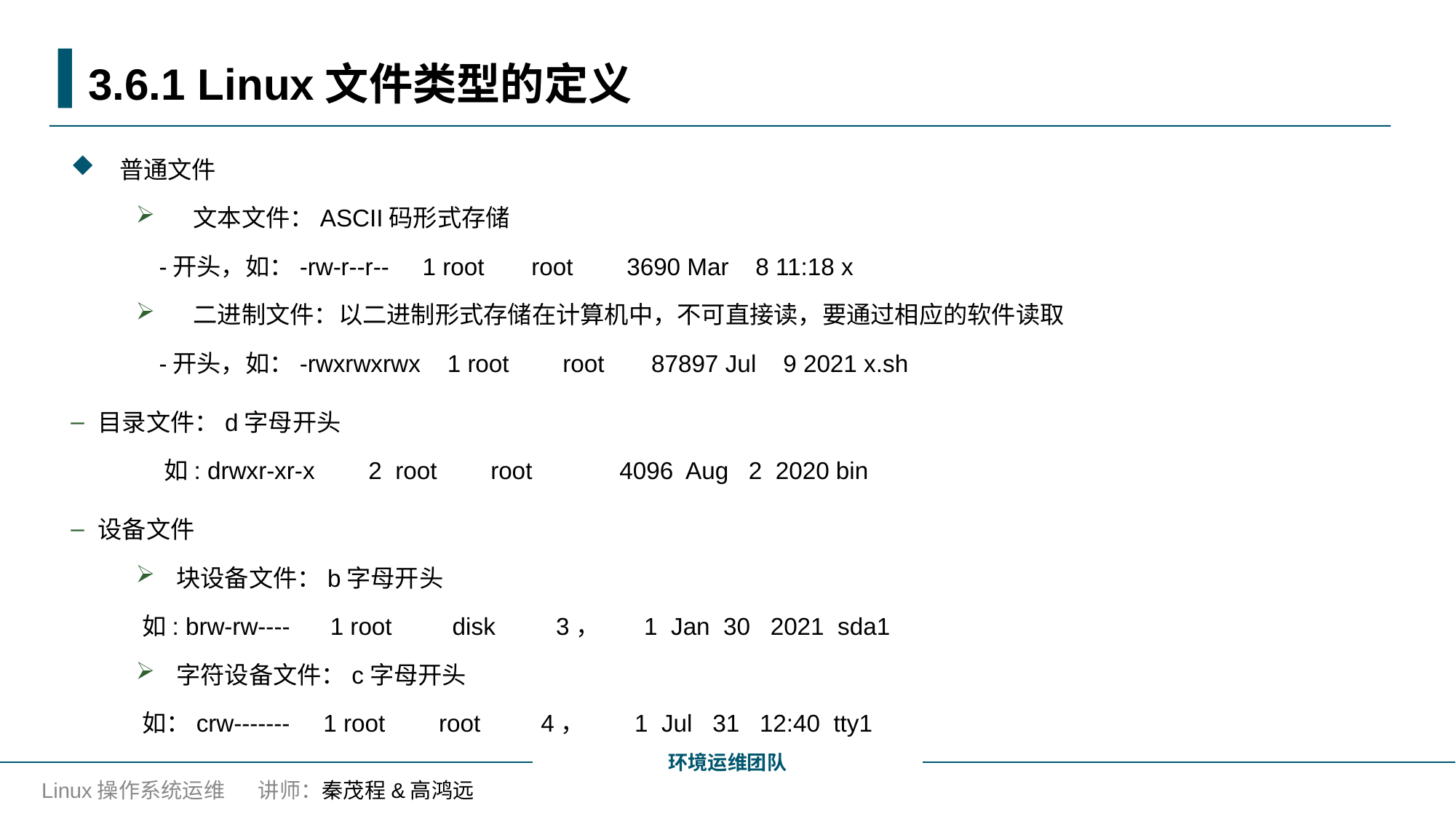

# 3.6.1 Linux文件类型的定义
普通文件
  文本文件：ASCII码形式存储
     -开头，如：-rw-r--r--     1 root       root        3690 Mar    8 11:18 x
  二进制文件：以二进制形式存储在计算机中，不可直接读，要通过相应的软件读取
     -开头，如：-rwxrwxrwx    1 root        root       87897 Jul    9 2021 x.sh
目录文件：d字母开头
      如: drwxr-xr-x        2  root        root             4096  Aug   2  2020 bin
设备文件
块设备文件：b字母开头
  如: brw-rw----      1 root         disk         3，       1  Jan  30   2021  sda1
字符设备文件：c字母开头
  如：crw-------     1 root        root         4，        1  Jul   31   12:40  tty1